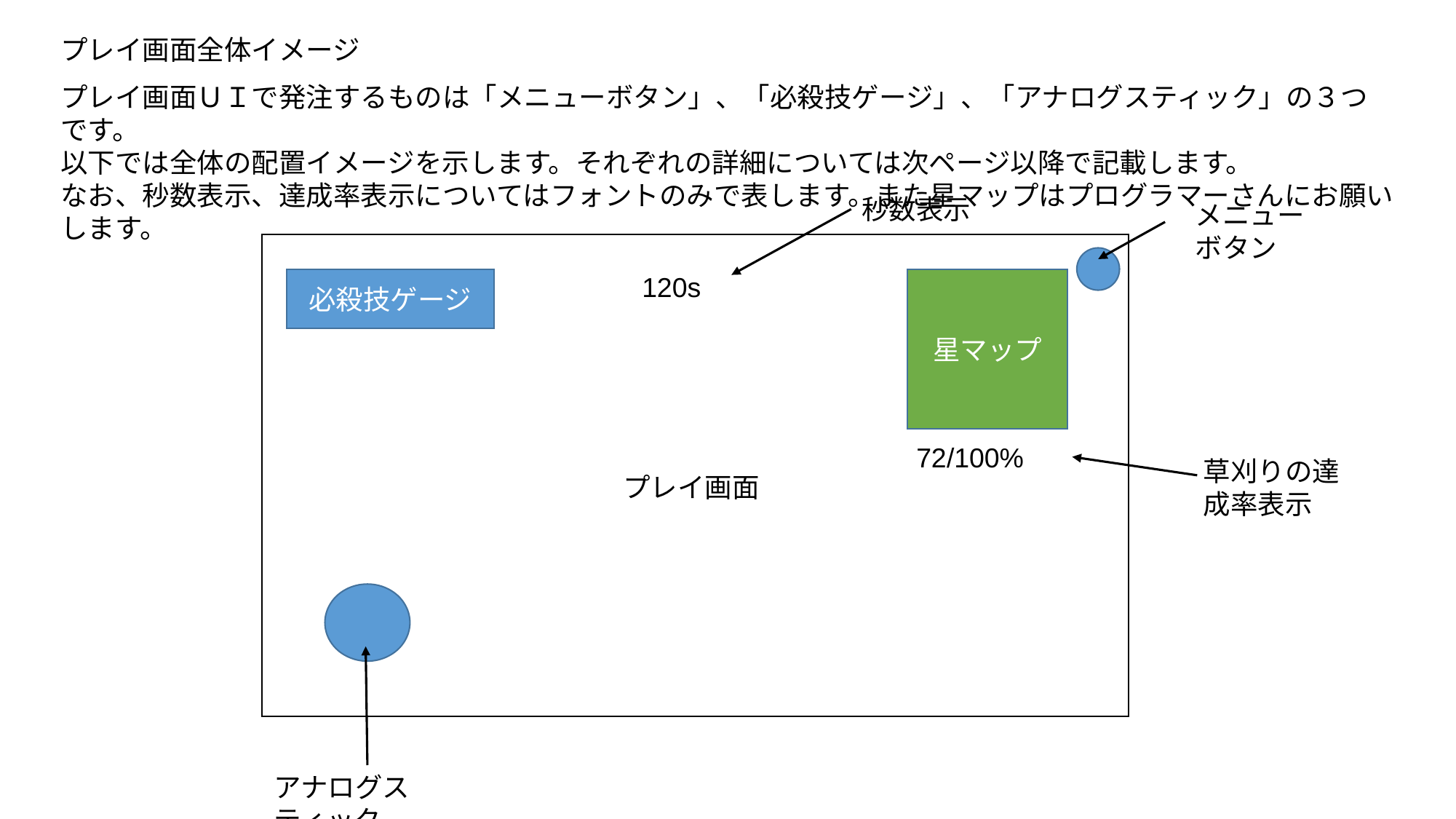

プレイ画面全体イメージ
プレイ画面ＵＩで発注するものは「メニューボタン」、「必殺技ゲージ」、「アナログスティック」の３つです。
以下では全体の配置イメージを示します。それぞれの詳細については次ページ以降で記載します。
なお、秒数表示、達成率表示についてはフォントのみで表します。また星マップはプログラマーさんにお願いします。
秒数表示
メニューボタン

120s
星マップ
必殺技ゲージ
72/100%
草刈りの達成率表示
プレイ画面

アナログスティック